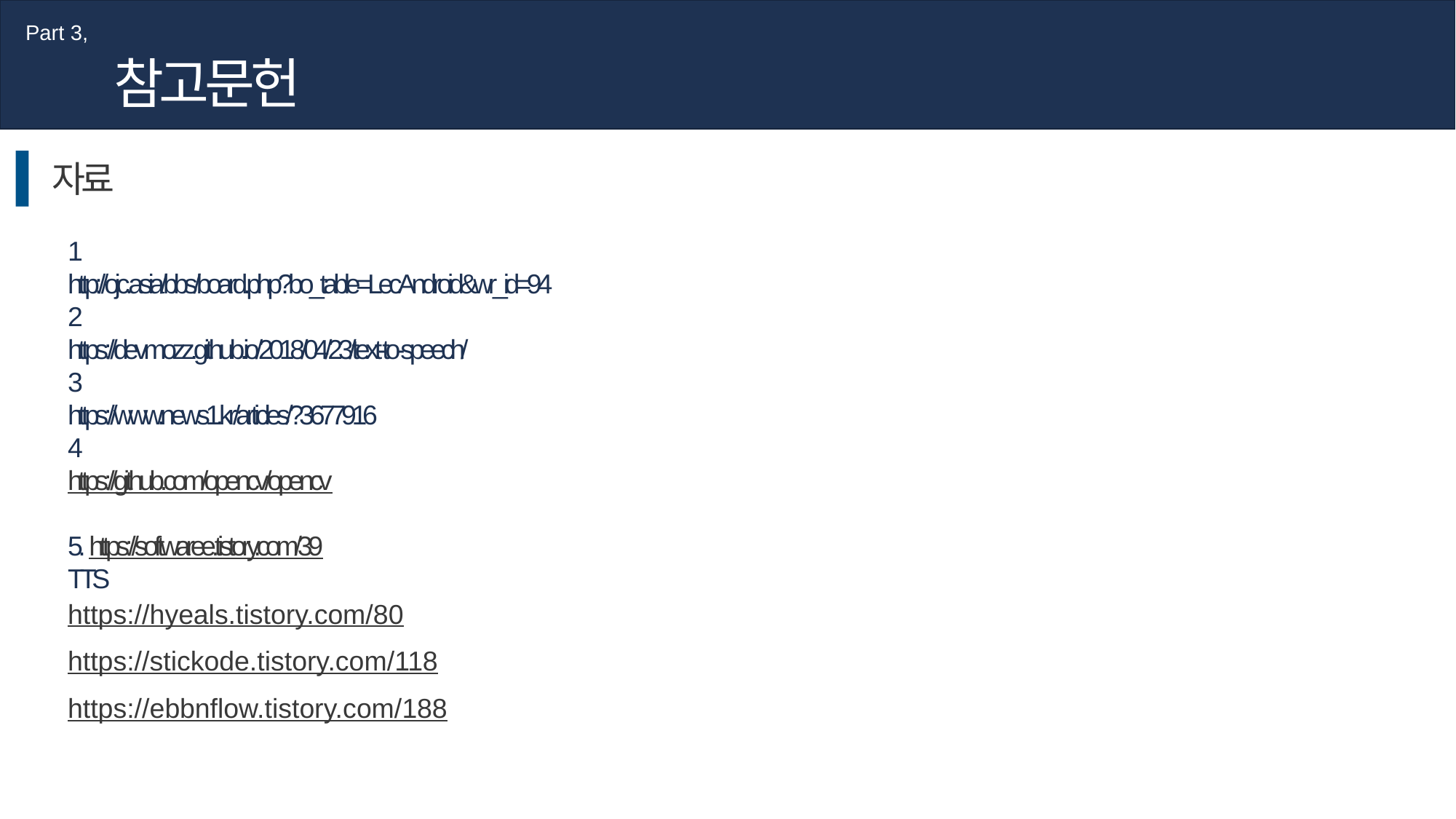

Part 3,
참고문헌

자료
1
http://ojc.asia/bbs/board.php?bo_table=LecAndroid&wr_id=94
2
https://devmozz.github.io/2018/04/23/text-to-speech/
3
https://www.news1.kr/articles/?3677916
4
https://github.com/opencv/opencv

5. https://softwaree.tistory.com/39
TTS
https://hyeals.tistory.com/80
https://stickode.tistory.com/118
https://ebbnflow.tistory.com/188